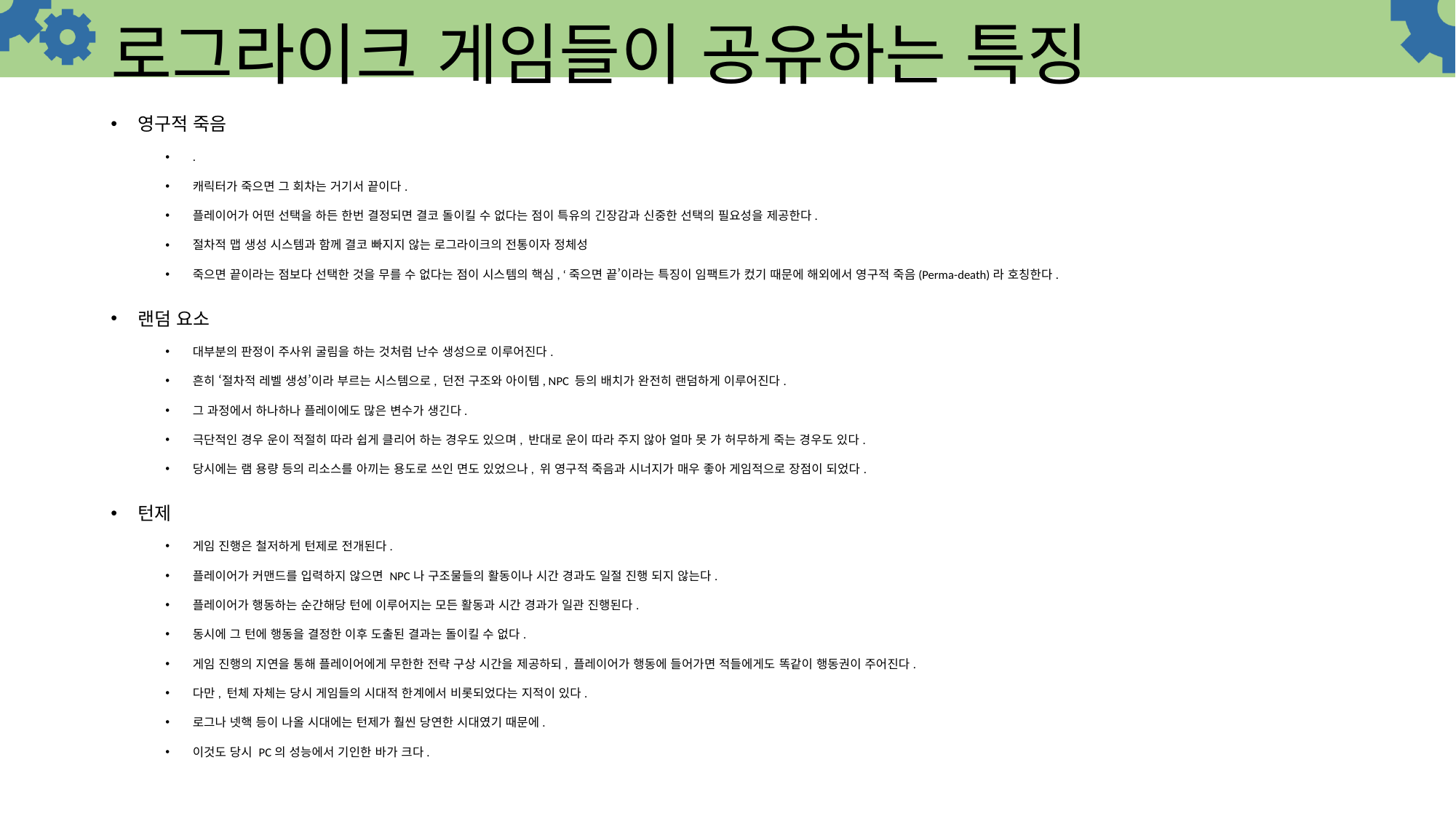

로그라이크 게임들이 공유하는 특징
영구적 죽음
.
캐릭터가 죽으면 그 회차는 거기서 끝이다.
플레이어가 어떤 선택을 하든 한번 결정되면 결코 돌이킬 수 없다는 점이 특유의 긴장감과 신중한 선택의 필요성을 제공한다.
절차적 맵 생성 시스템과 함께 결코 빠지지 않는 로그라이크의 전통이자 정체성
죽으면 끝이라는 점보다 선택한 것을 무를 수 없다는 점이 시스템의 핵심, ‘죽으면 끝’이라는 특징이 임팩트가 컸기 때문에 해외에서 영구적 죽음(Perma-death)라 호칭한다.
랜덤 요소
대부분의 판정이 주사위 굴림을 하는 것처럼 난수 생성으로 이루어진다.
흔히 ‘절차적 레벨 생성’이라 부르는 시스템으로, 던전 구조와 아이템, NPC 등의 배치가 완전히 랜덤하게 이루어진다.
그 과정에서 하나하나 플레이에도 많은 변수가 생긴다.
극단적인 경우 운이 적절히 따라 쉽게 클리어 하는 경우도 있으며, 반대로 운이 따라 주지 않아 얼마 못 가 허무하게 죽는 경우도 있다.
당시에는 램 용량 등의 리소스를 아끼는 용도로 쓰인 면도 있었으나, 위 영구적 죽음과 시너지가 매우 좋아 게임적으로 장점이 되었다.
턴제
게임 진행은 철저하게 턴제로 전개된다.
플레이어가 커맨드를 입력하지 않으면 NPC나 구조물들의 활동이나 시간 경과도 일절 진행 되지 않는다.
플레이어가 행동하는 순간해당 턴에 이루어지는 모든 활동과 시간 경과가 일관 진행된다.
동시에 그 턴에 행동을 결정한 이후 도출된 결과는 돌이킬 수 없다.
게임 진행의 지연을 통해 플레이어에게 무한한 전략 구상 시간을 제공하되, 플레이어가 행동에 들어가면 적들에게도 똑같이 행동권이 주어진다.
다만, 턴체 자체는 당시 게임들의 시대적 한계에서 비롯되었다는 지적이 있다.
로그나 넷핵 등이 나올 시대에는 턴제가 훨씬 당연한 시대였기 때문에.
이것도 당시 PC의 성능에서 기인한 바가 크다.